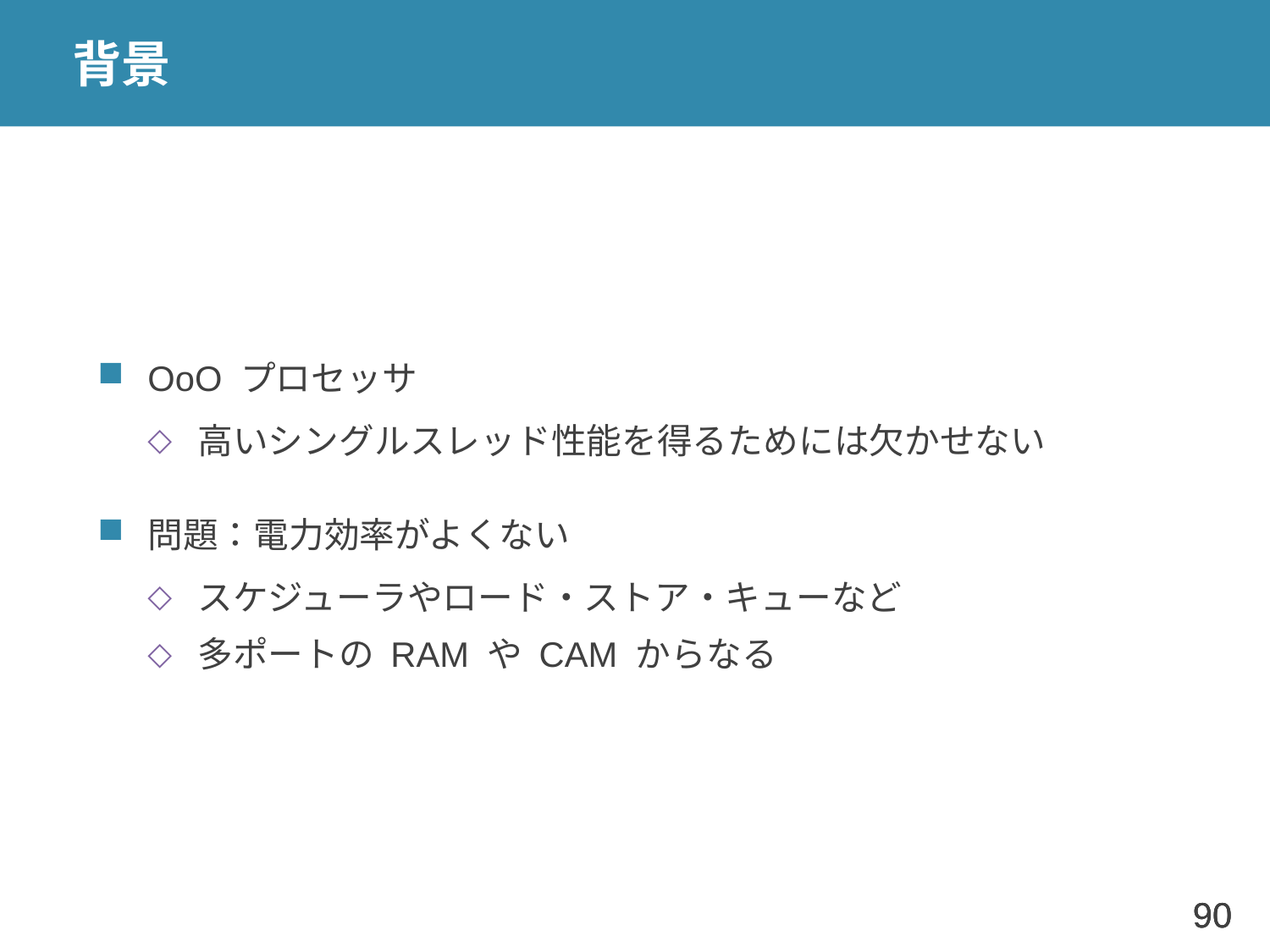

# 背景
OoO プロセッサ
高いシングルスレッド性能を得るためには欠かせない
問題：電力効率がよくない
スケジューラやロード・ストア・キューなど
多ポートの RAM や CAM からなる